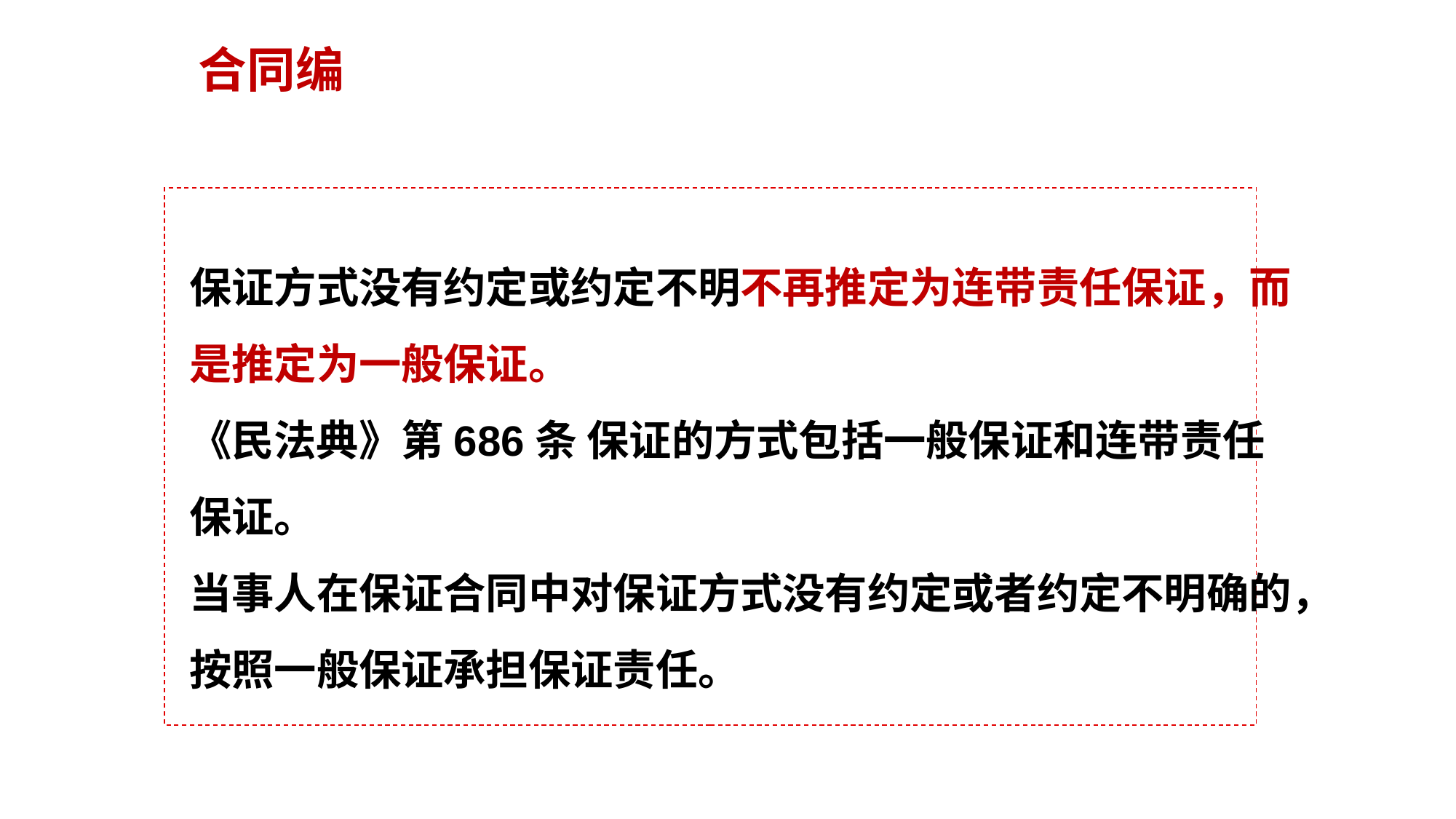

合同编

保证方式没有约定或约定不明不再推定为连带责任保证，而是推定为一般保证。
《民法典》第686条 保证的方式包括一般保证和连带责任保证。
当事人在保证合同中对保证方式没有约定或者约定不明确的，按照一般保证承担保证责任。